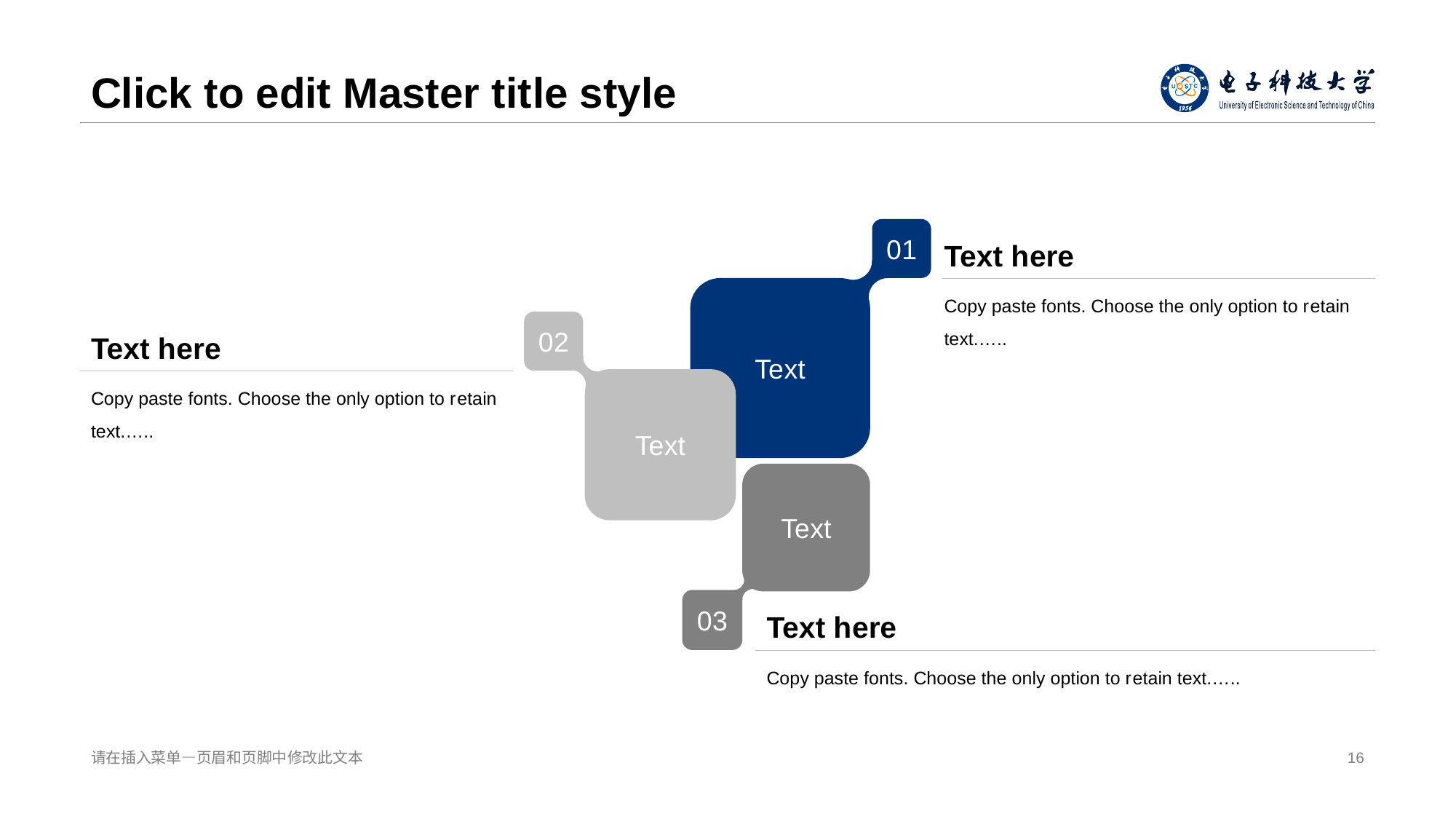

# Click to edit Master tit le style
0 1

Te xt
0 2

Te xt
Te xt

0 3
Text h ere
Copy paste fonts. Choose the only option to r etain text.…..
Text h ere
Copy paste fonts. Choose the only option to r etain text.…..
Text h ere
Copy paste fonts. Choose the only option to r etain text.…..
请在插入菜单—页眉和页脚中 修改此文本
16